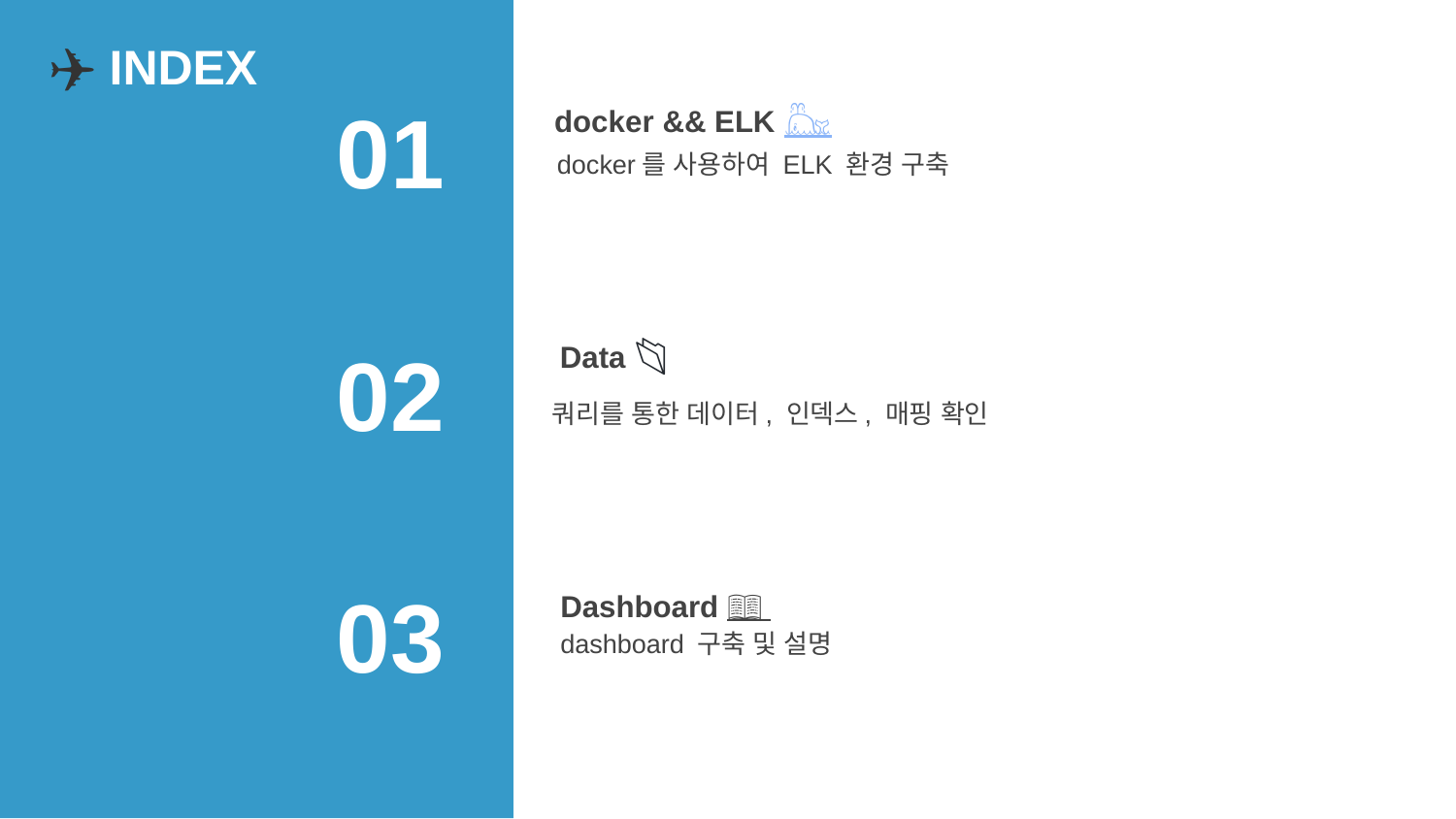

✈️ INDEX
# docker && ELK 🐳
01
docker를 사용하여 ELK 환경 구축

Data 📂

02
쿼리를 통한 데이터, 인덱스, 매핑 확인
Dashboard 📖
03
dashboard 구축 및 설명